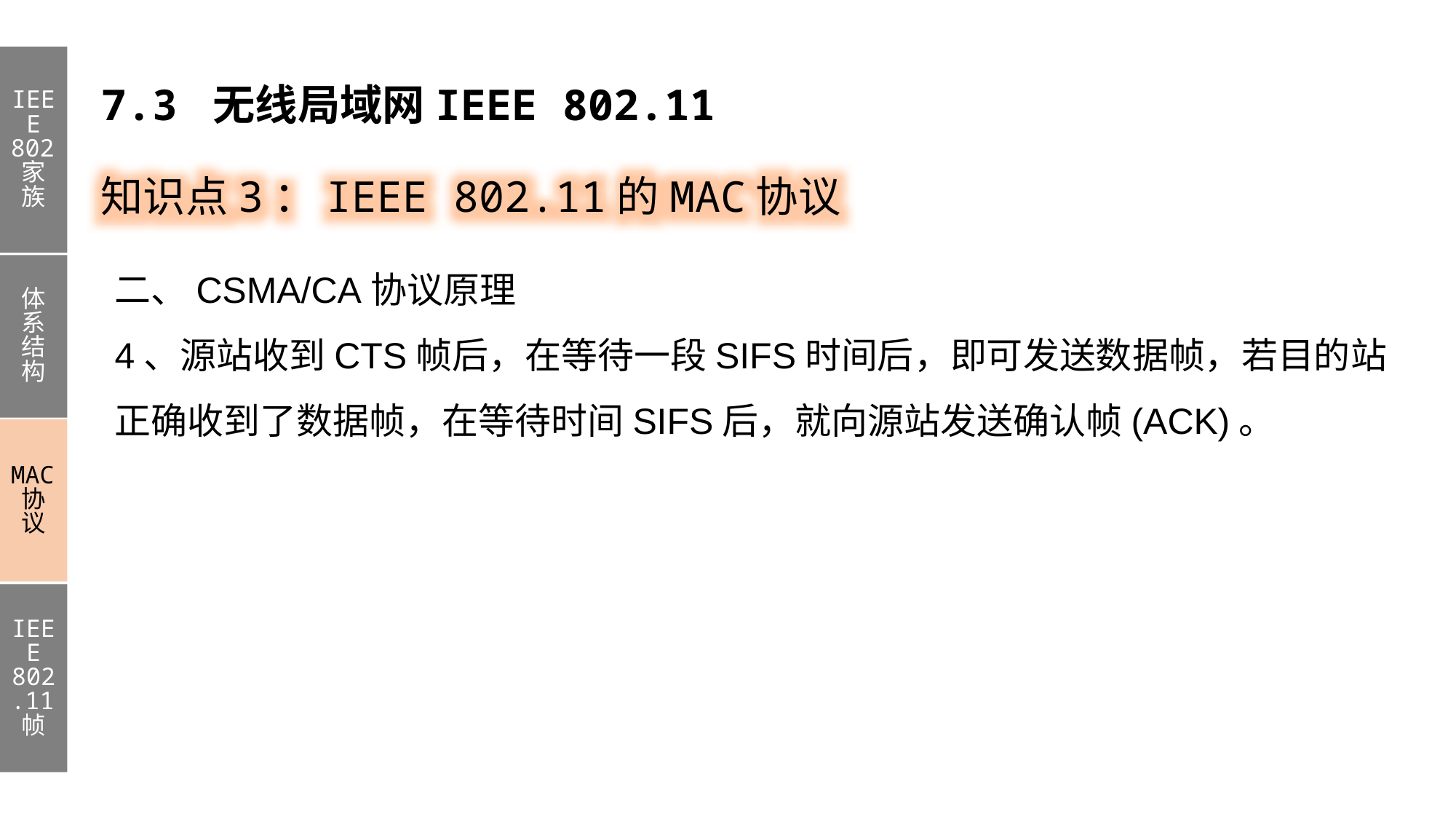

IEEE 802家族
体系结构
MAC协议
IEEE 802.11帧
7.3 无线局域网IEEE 802.11
知识点3：IEEE 802.11的MAC协议
二、CSMA/CA协议原理
4、源站收到CTS帧后，在等待一段SIFS时间后，即可发送数据帧，若目的站正确收到了数据帧，在等待时间SIFS后，就向源站发送确认帧(ACK)。